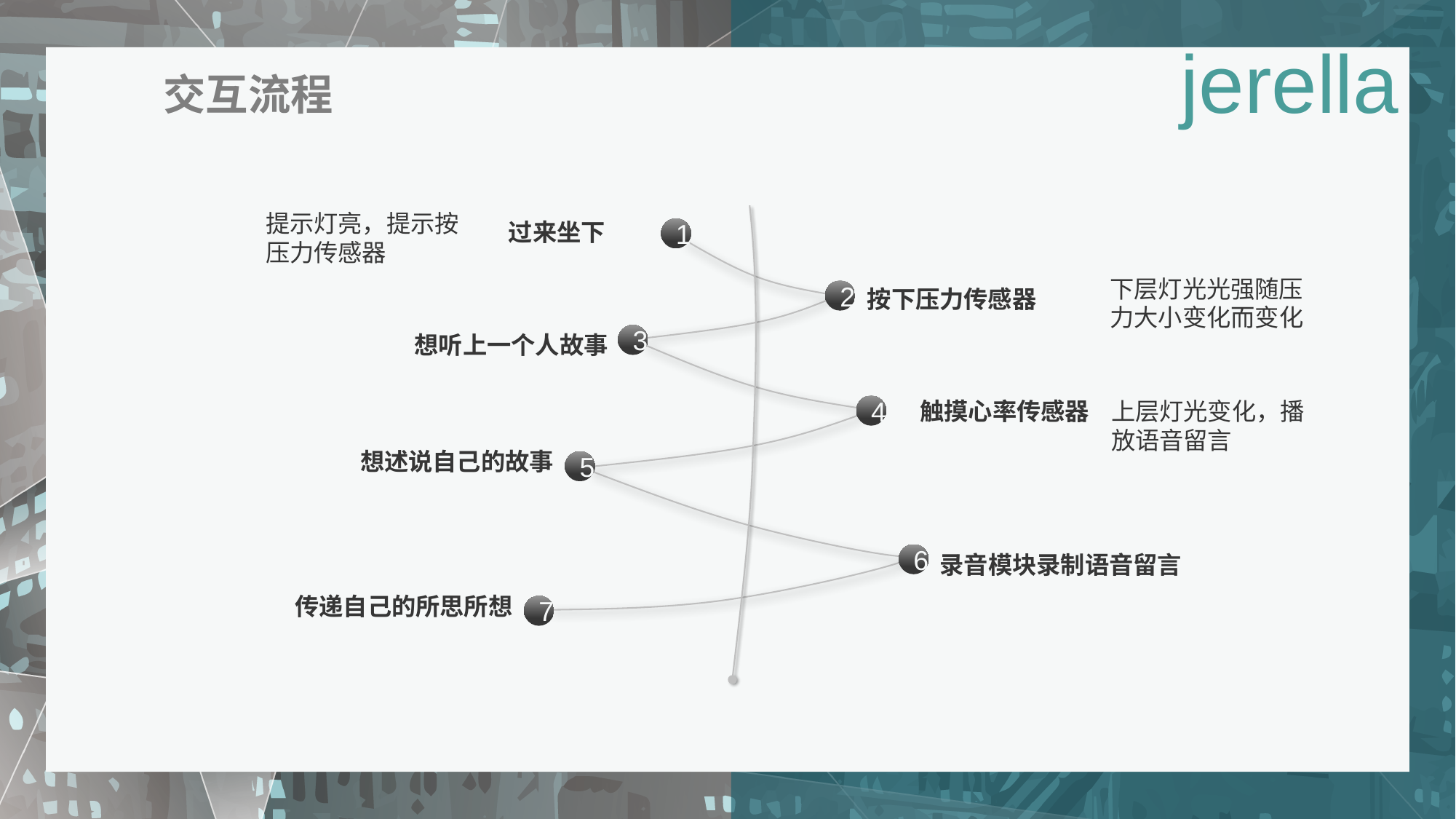

jerella
1
交互流程
提示灯亮，提示按压力传感器

过来坐下
1

下层灯光光强随压力大小变化而变化
按下压力传感器
2

想听上一个人故事
3

触摸心率传感器
上层灯光变化，播放语音留言
4

想述说自己的故事
5

录音模块录制语音留言
6

传递自己的所思所想
7